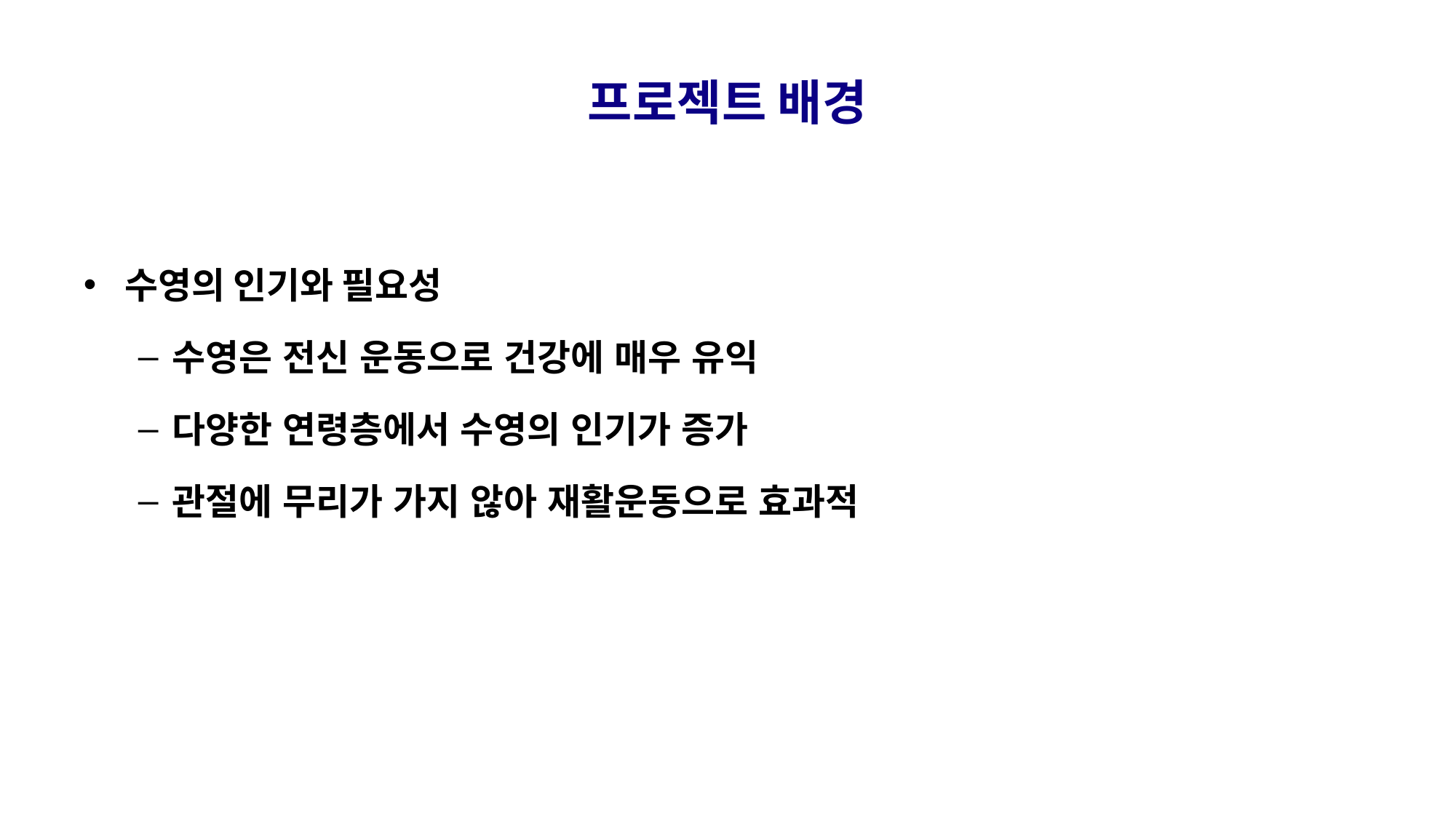

# 프로젝트 배경

수영의 인기와 필요성
수영은 전신 운동으로 건강에 매우 유익
다양한 연령층에서 수영의 인기가 증가
관절에 무리가 가지 않아 재활운동으로 효과적